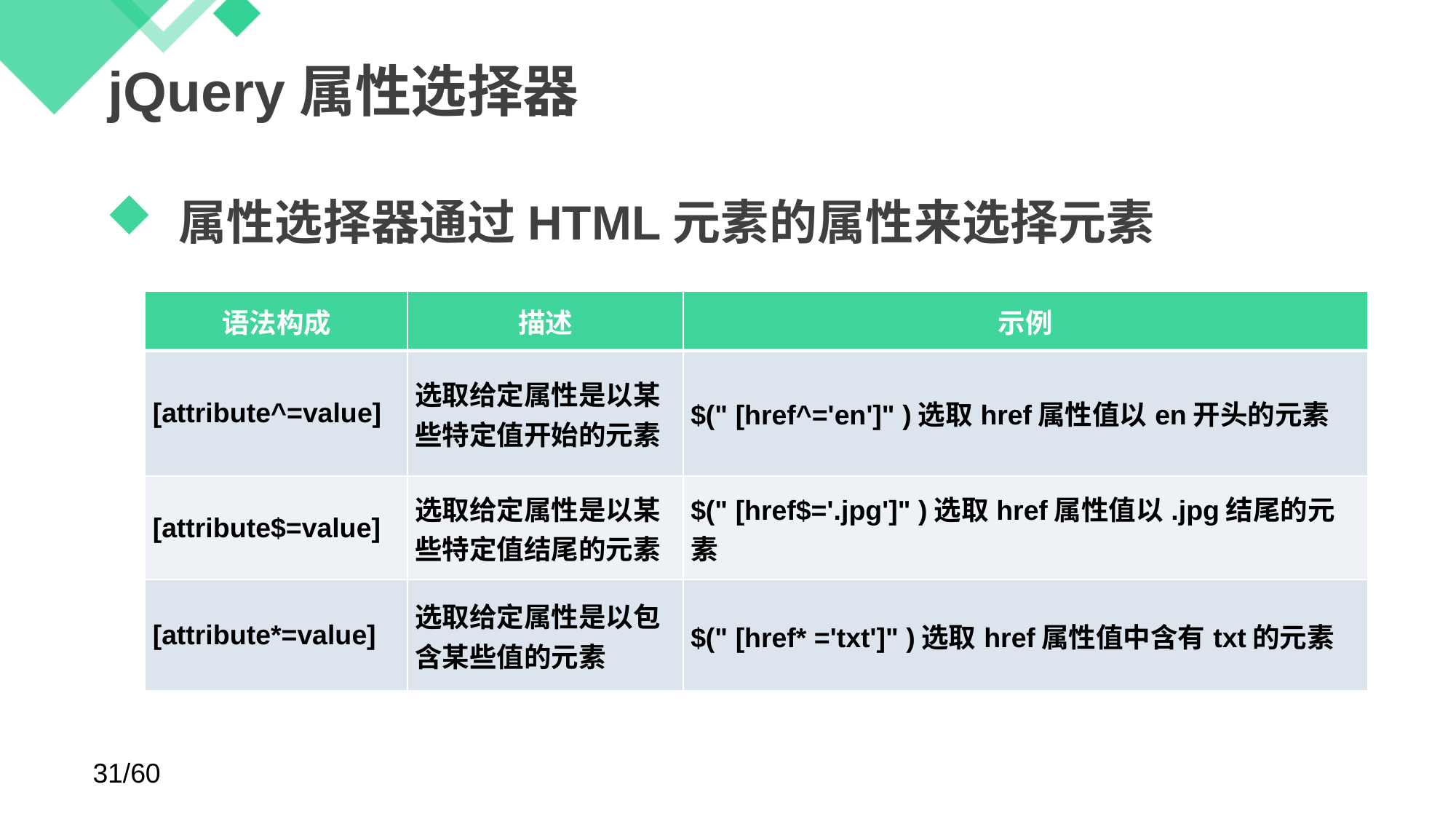

# jQuery属性选择器
属性选择器通过HTML元素的属性来选择元素

| 语法构成 | 描述 | 示例 |
| --- | --- | --- |
| [attribute^=value] | 选取给定属性是以某些特定值开始的元素 | $(" [href^='en']" )选取href属性值以en开头的元素 |
| [attribute$=value] | 选取给定属性是以某些特定值结尾的元素 | $(" [href$='.jpg']" )选取href属性值以.jpg结尾的元素 |
| [attribute\*=value] | 选取给定属性是以包含某些值的元素 | $(" [href\* ='txt']" )选取href属性值中含有txt的元素 |